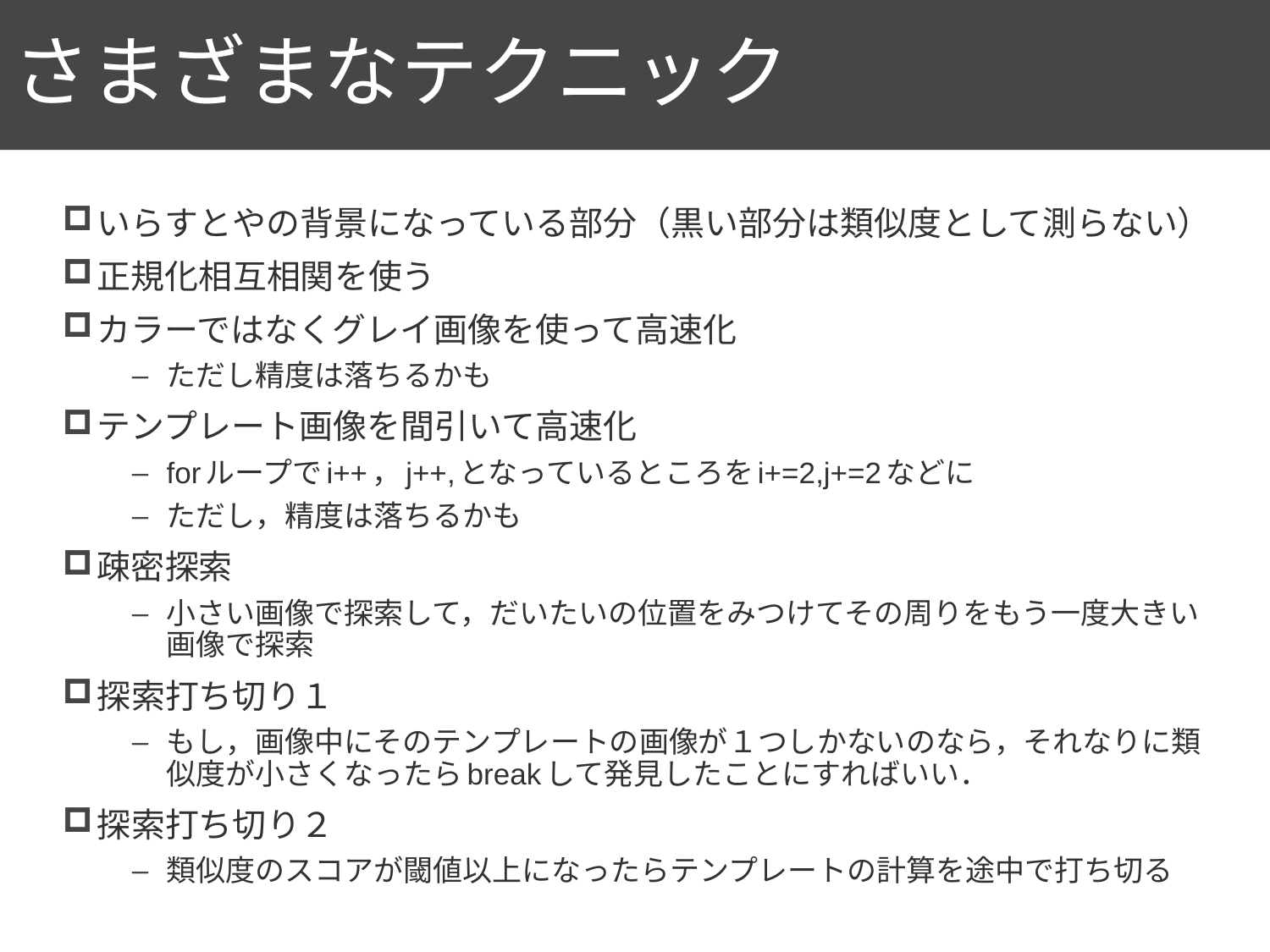

# さまざまなテクニック
56
いらすとやの背景になっている部分（黒い部分は類似度として測らない）
正規化相互相関を使う
カラーではなくグレイ画像を使って高速化
ただし精度は落ちるかも
テンプレート画像を間引いて高速化
forループでi++，j++,となっているところをi+=2,j+=2などに
ただし，精度は落ちるかも
疎密探索
小さい画像で探索して，だいたいの位置をみつけてその周りをもう一度大きい画像で探索
探索打ち切り１
もし，画像中にそのテンプレートの画像が１つしかないのなら，それなりに類似度が小さくなったらbreakして発見したことにすればいい．
探索打ち切り２
類似度のスコアが閾値以上になったらテンプレートの計算を途中で打ち切る